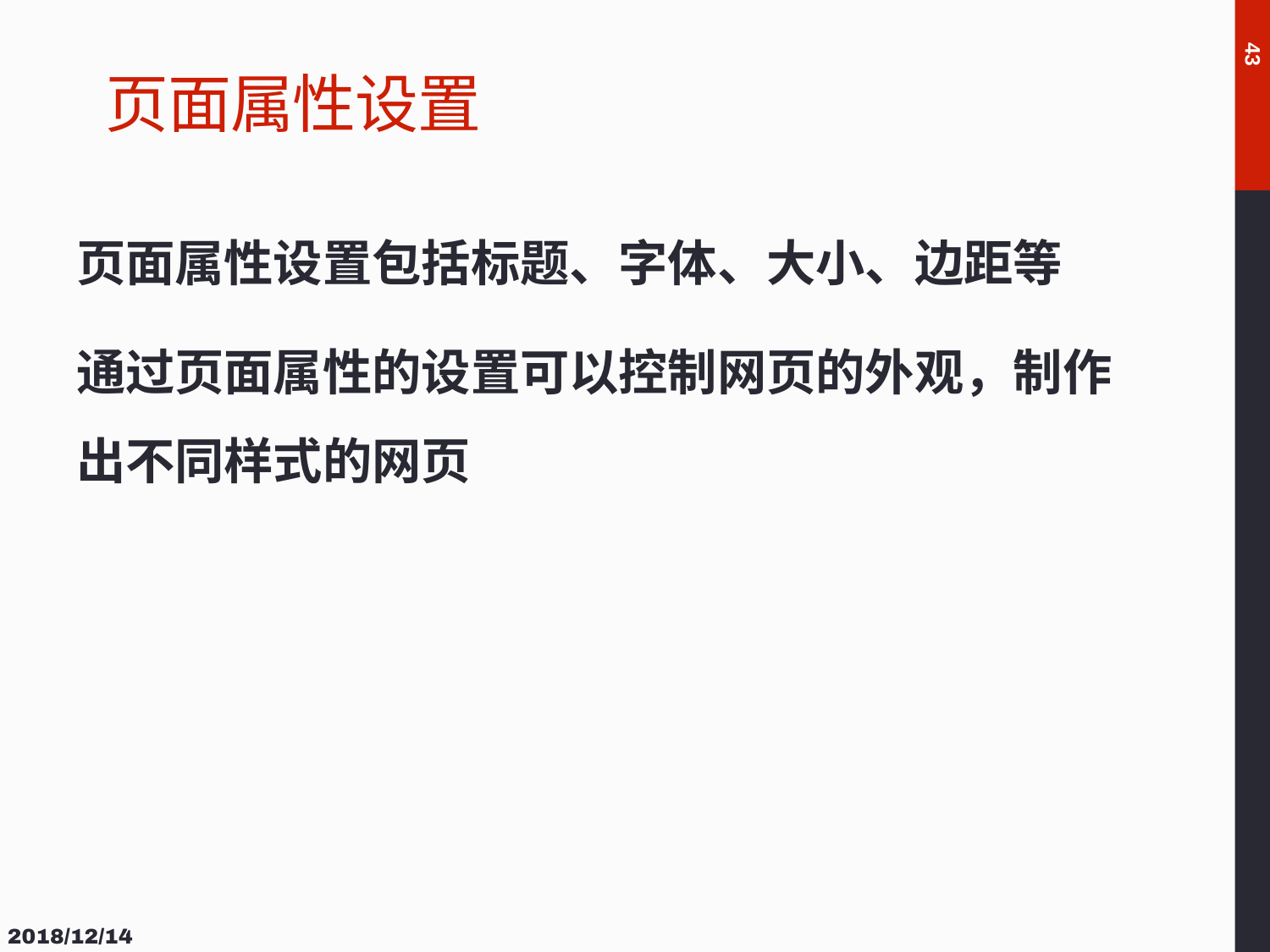

# 页面属性设置
43
页面属性设置包括标题、字体、大小、边距等
通过页面属性的设置可以控制网页的外观，制作出不同样式的网页
2018/12/14